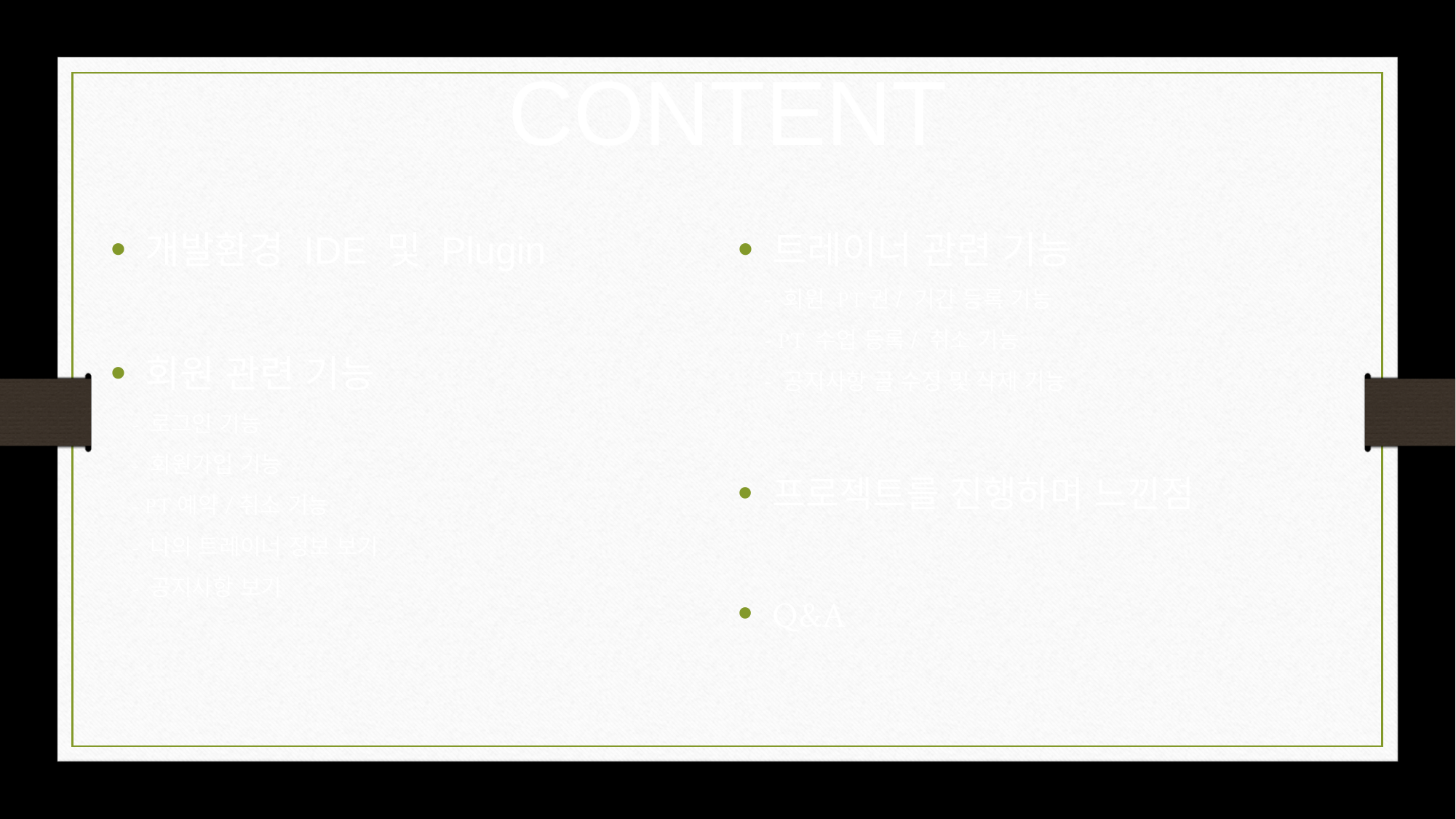

# CONTENT
개발환경 IDE 및 Plugin

회원 관련 기능
    - 로그인 기능
    - 회원가입 기능
    - PT예약/취소 기능
    - 나의 트레이너 정보 보기
    - 공지사항 보기

트레이너 관련 기능
    - 회원 PT권/ 기간 등록 기능
    - PT 수업 등록/ 취소 기능
    - 공지사항 글 수정 및 삭제 기능

프로젝트를 진행하며 느낀점

Q&A